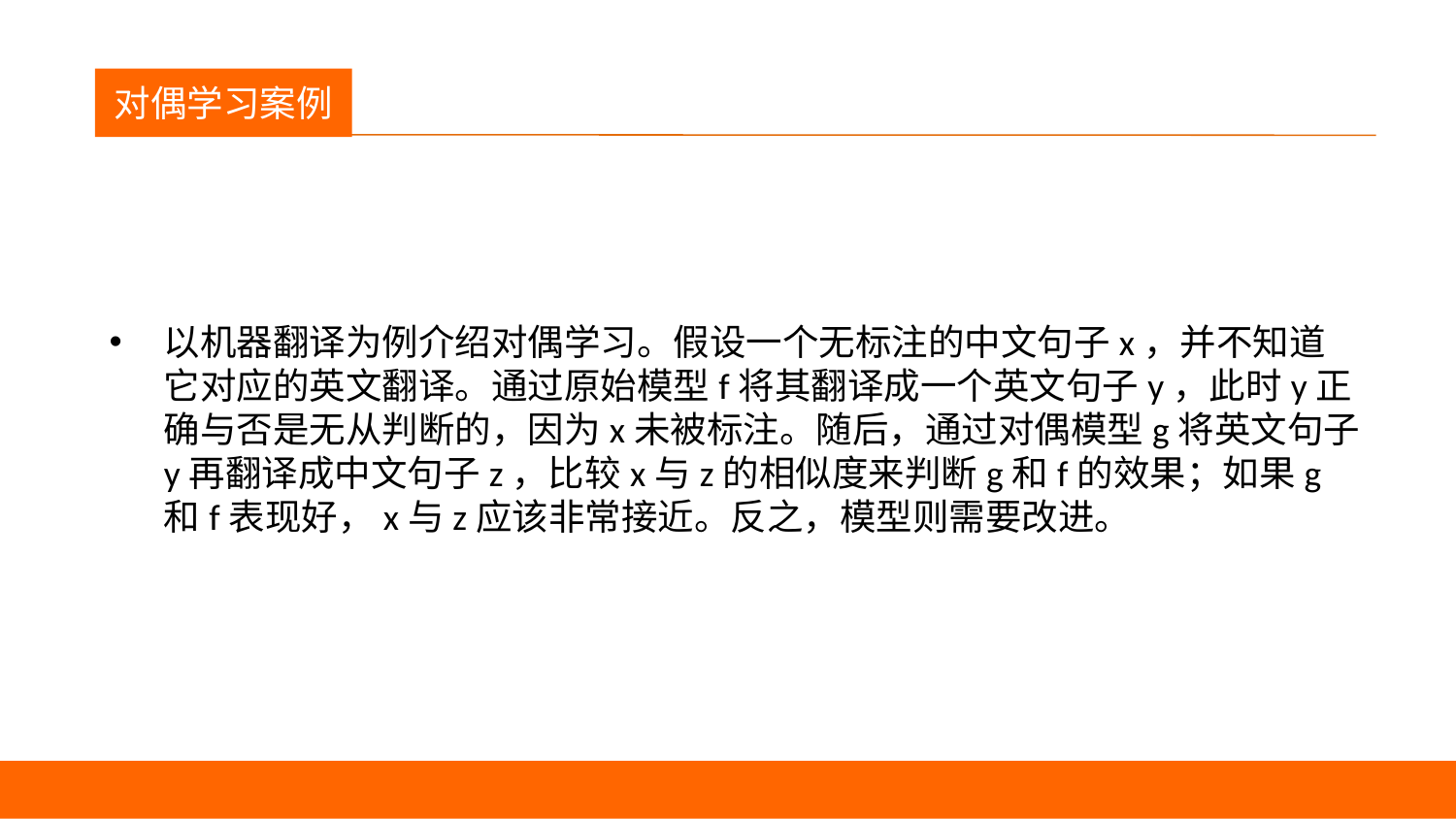

议程
对偶学习案例

以机器翻译为例介绍对偶学习。假设一个无标注的中文句子x，并不知道它对应的英文翻译。通过原始模型f将其翻译成一个英文句子y，此时y正确与否是无从判断的，因为x未被标注。随后，通过对偶模型g将英文句子y再翻译成中文句子z，比较x与z的相似度来判断g和f的效果；如果g和f表现好，x与z应该非常接近。反之，模型则需要改进。